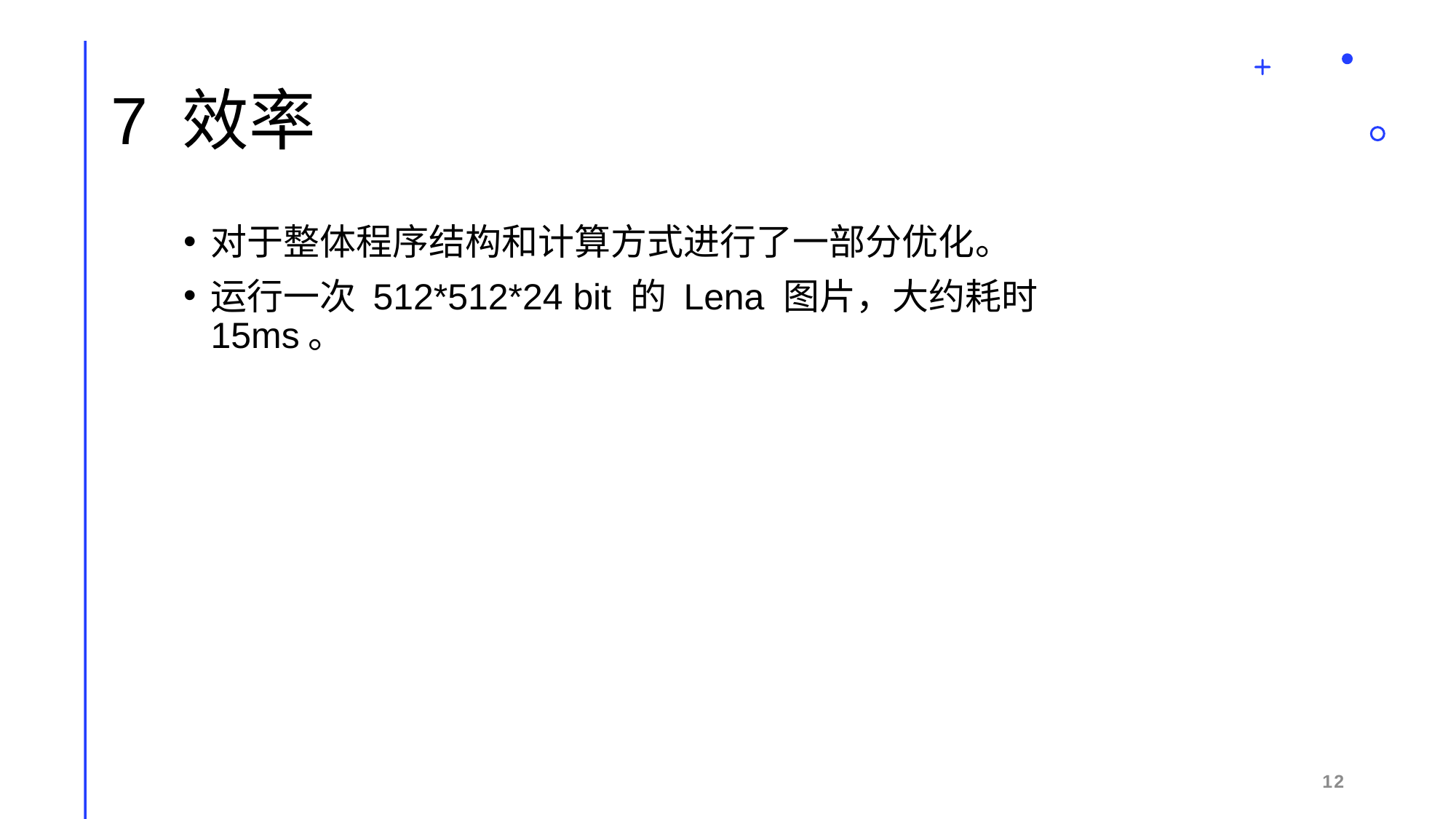

# 7 效率
对于整体程序结构和计算方式进行了一部分优化。
运行一次 512*512*24 bit 的 Lena 图片，大约耗时 15ms。
12